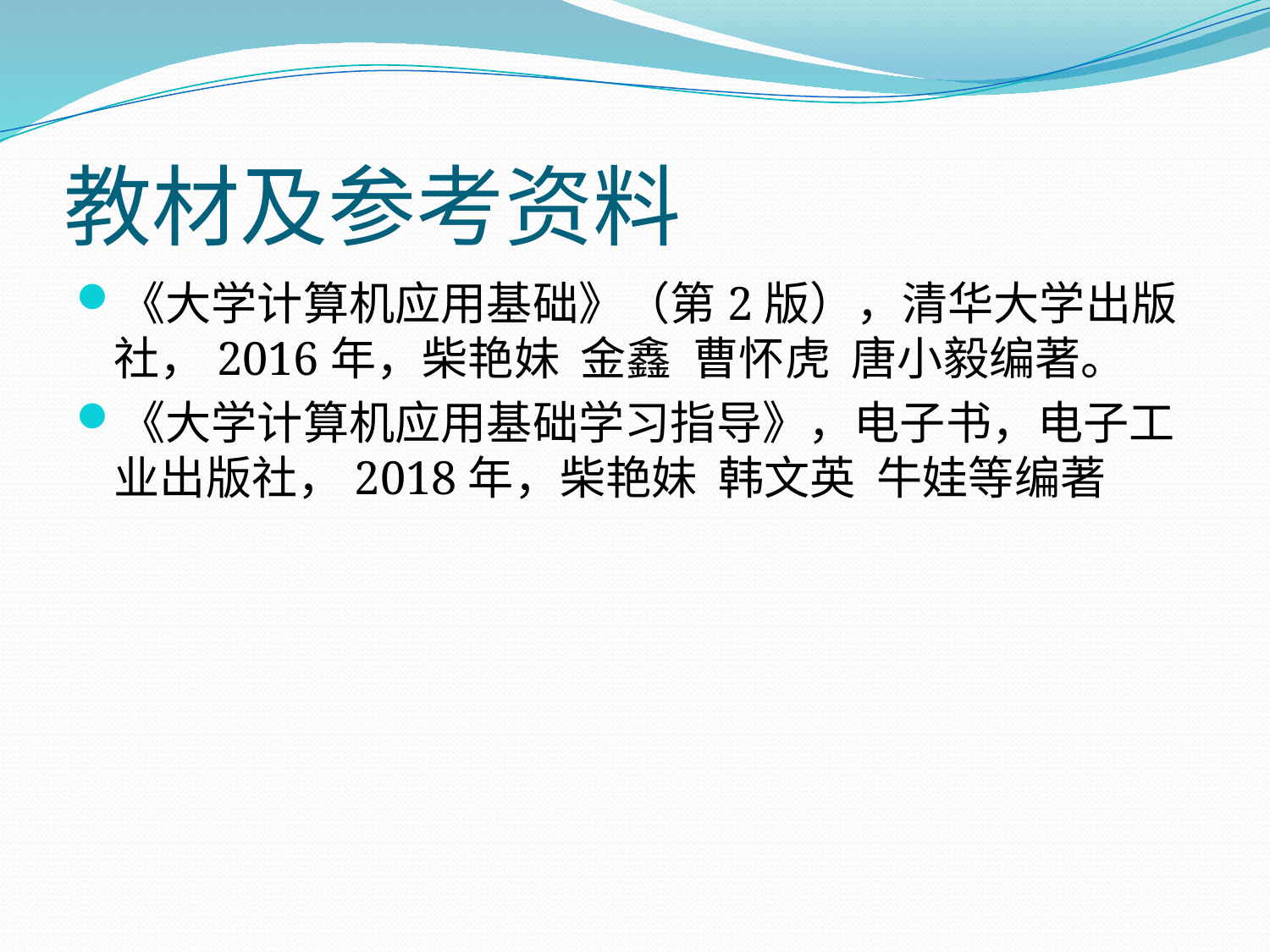

# 教材及参考资料
《大学计算机应用基础》（第2版），清华大学出版社，2016年，柴艳妹  金鑫  曹怀虎  唐小毅编著。
《大学计算机应用基础学习指导》，电子书，电子工业出版社，2018年，柴艳妹  韩文英  牛娃等编著